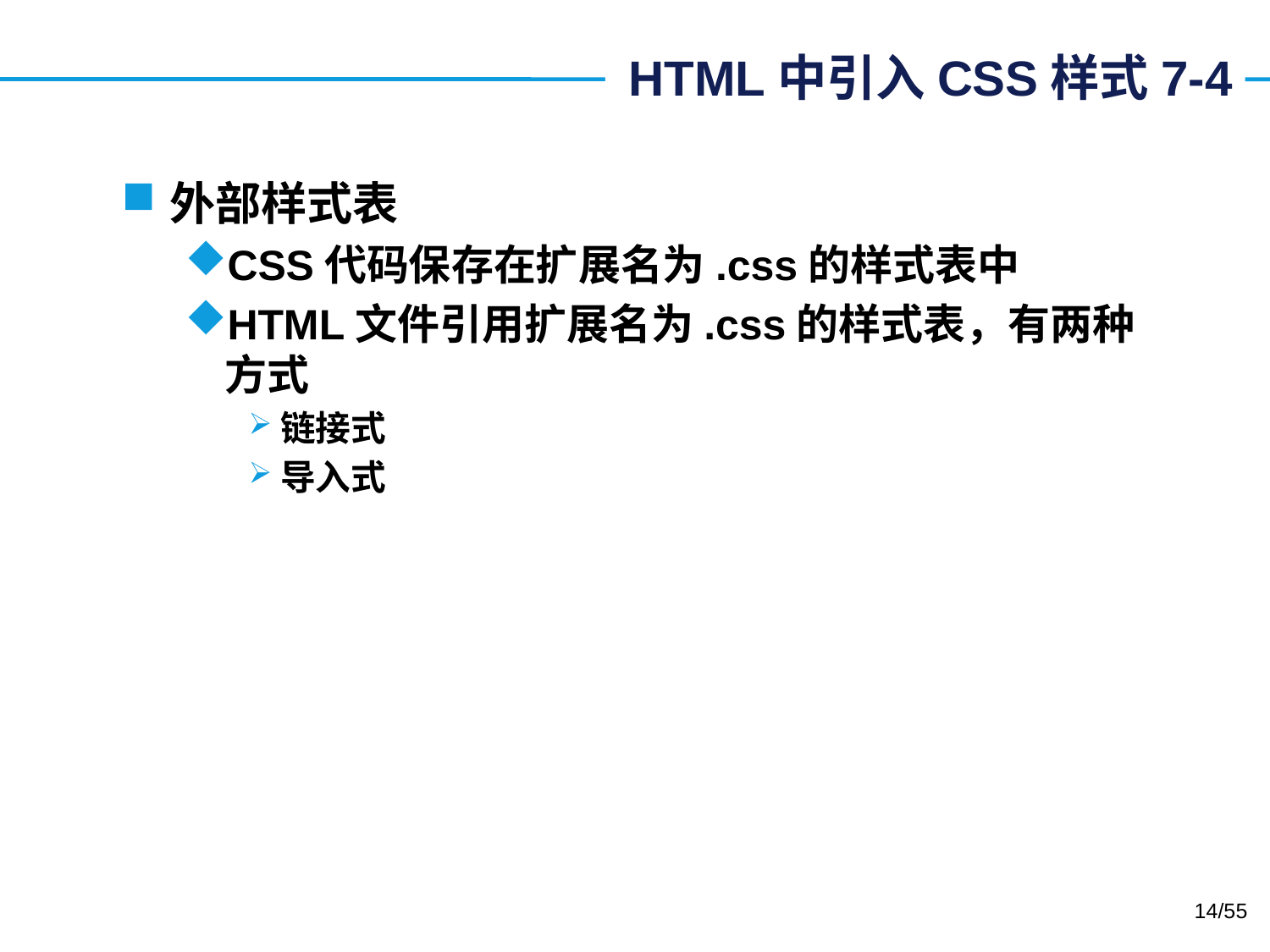

# HTML中引入CSS样式7-4
外部样式表
CSS代码保存在扩展名为.css的样式表中
HTML文件引用扩展名为.css的样式表，有两种方式
链接式
导入式

14/55